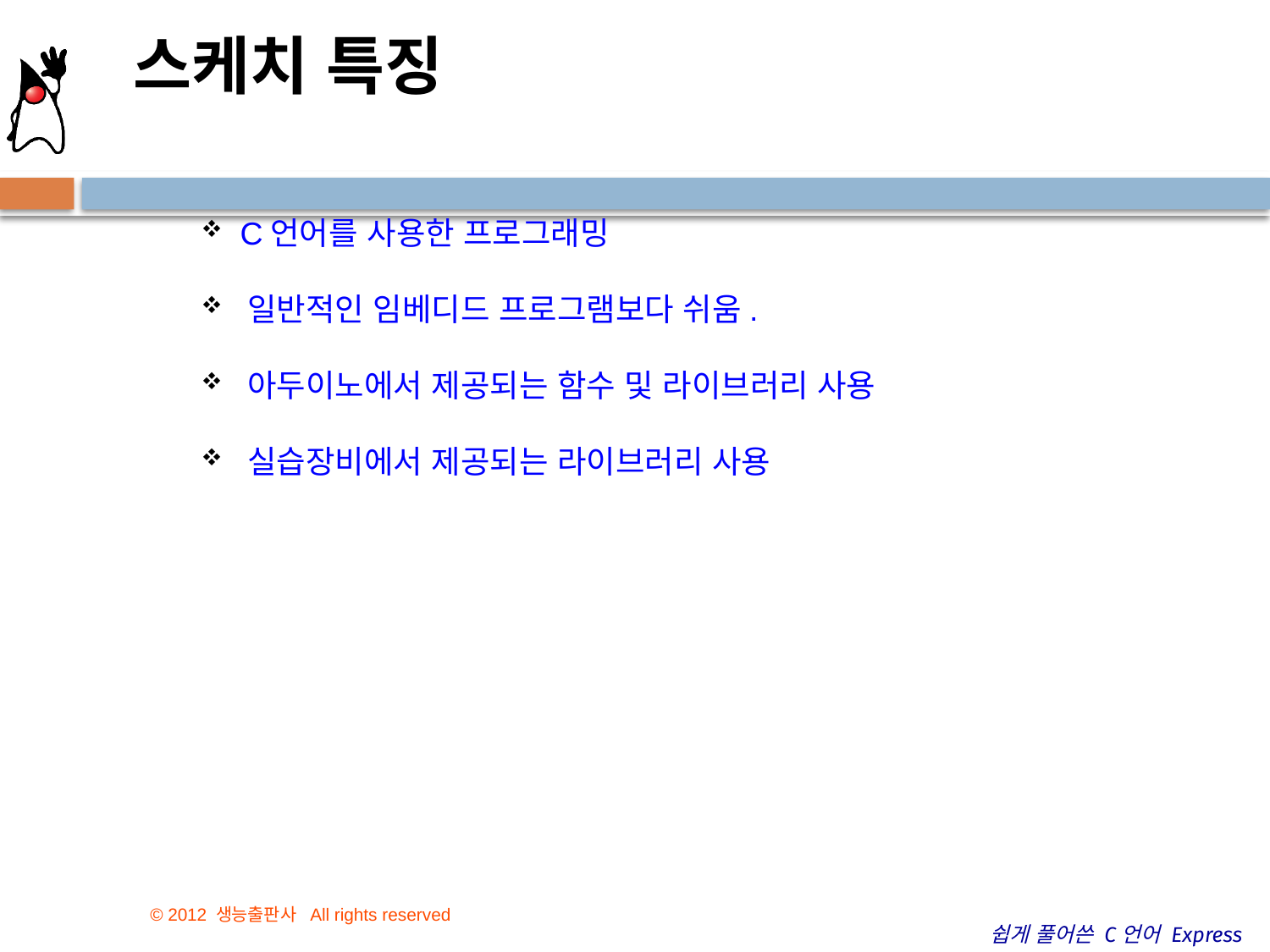

스케치 특징
 C언어를 사용한 프로그래밍
 일반적인 임베디드 프로그램보다 쉬움.
 아두이노에서 제공되는 함수 및 라이브러리 사용
 실습장비에서 제공되는 라이브러리 사용